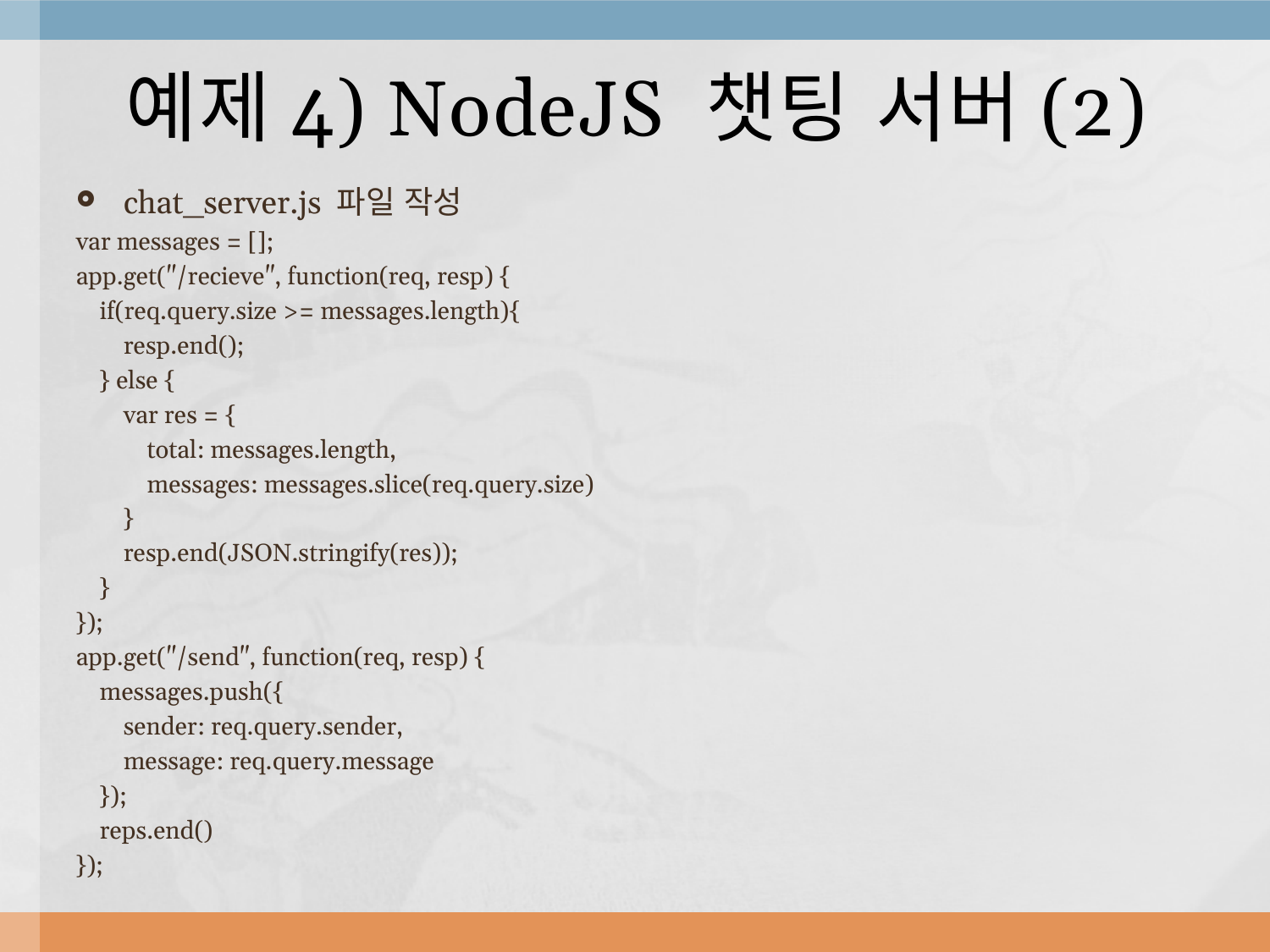

# 예제4) NodeJS 챗팅 서버(2)
chat_server.js 파일 작성
var messages = [];
app.get("/recieve", function(req, resp) {
    if(req.query.size >= messages.length){
        resp.end();
    } else {
        var res = {
            total: messages.length,
            messages: messages.slice(req.query.size)
        }
        resp.end(JSON.stringify(res));
    }
});
app.get("/send", function(req, resp) {
    messages.push({
        sender: req.query.sender,
        message: req.query.message
    });
    reps.end()
});